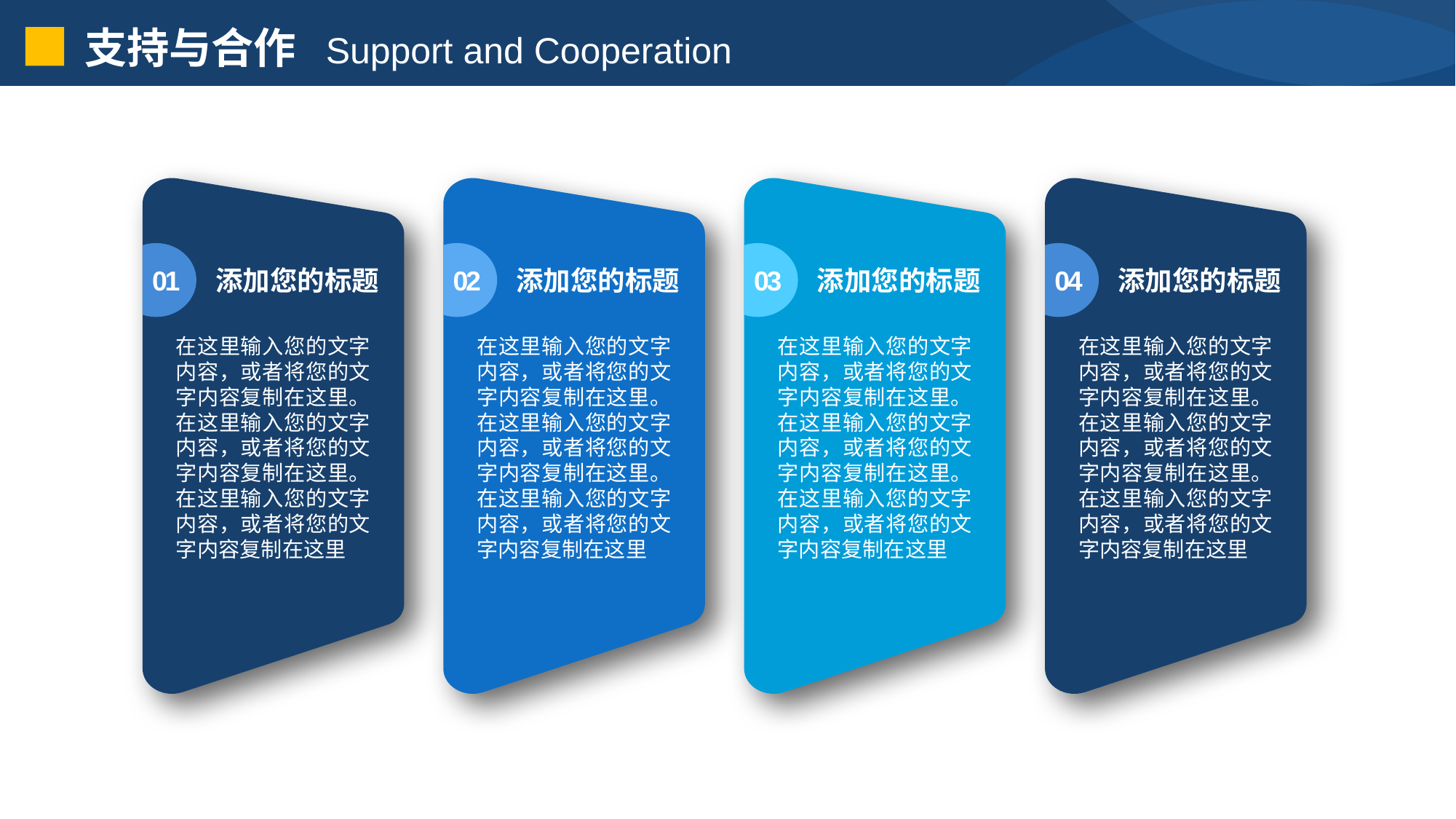

支持与合作  Support and Cooperation

添加您的标题
添加您的标题
添加您的标题
添加您的标题
01
02
03
04
在这里输入您的文字内容，或者将您的文字内容复制在这里。在这里输入您的文字内容，或者将您的文字内容复制在这里。在这里输入您的文字内容，或者将您的文字内容复制在这里
在这里输入您的文字内容，或者将您的文字内容复制在这里。在这里输入您的文字内容，或者将您的文字内容复制在这里。在这里输入您的文字内容，或者将您的文字内容复制在这里
在这里输入您的文字内容，或者将您的文字内容复制在这里。在这里输入您的文字内容，或者将您的文字内容复制在这里。在这里输入您的文字内容，或者将您的文字内容复制在这里
在这里输入您的文字内容，或者将您的文字内容复制在这里。在这里输入您的文字内容，或者将您的文字内容复制在这里。在这里输入您的文字内容，或者将您的文字内容复制在这里